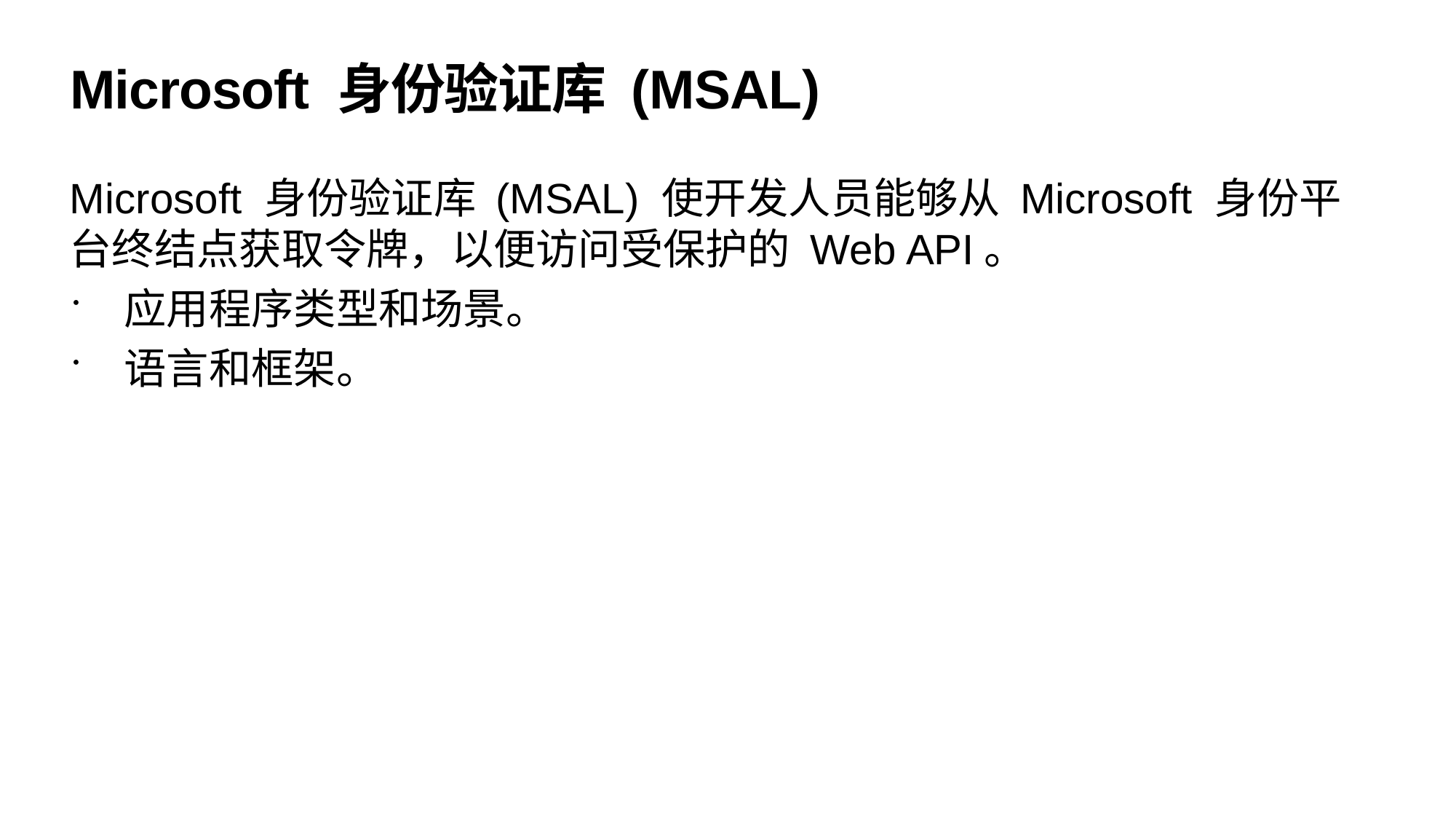

# Microsoft 身份验证库 (MSAL)
Microsoft 身份验证库 (MSAL) 使开发人员能够从 Microsoft 身份平台终结点获取令牌，以便访问受保护的 Web API。
应用程序类型和场景。
语言和框架。